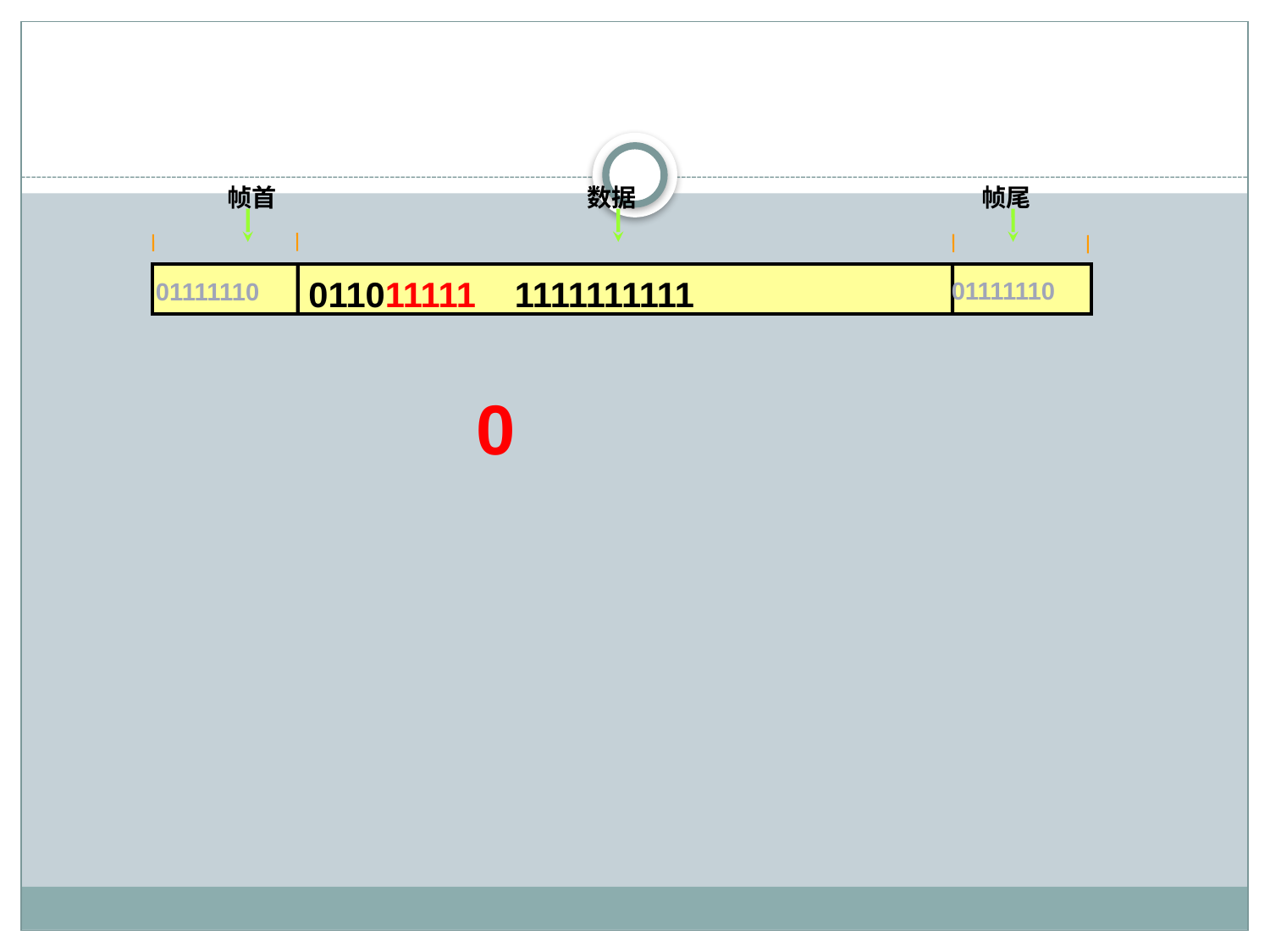

#
帧首
数据
帧尾

011011111    1111111111
01111110
01111110
0